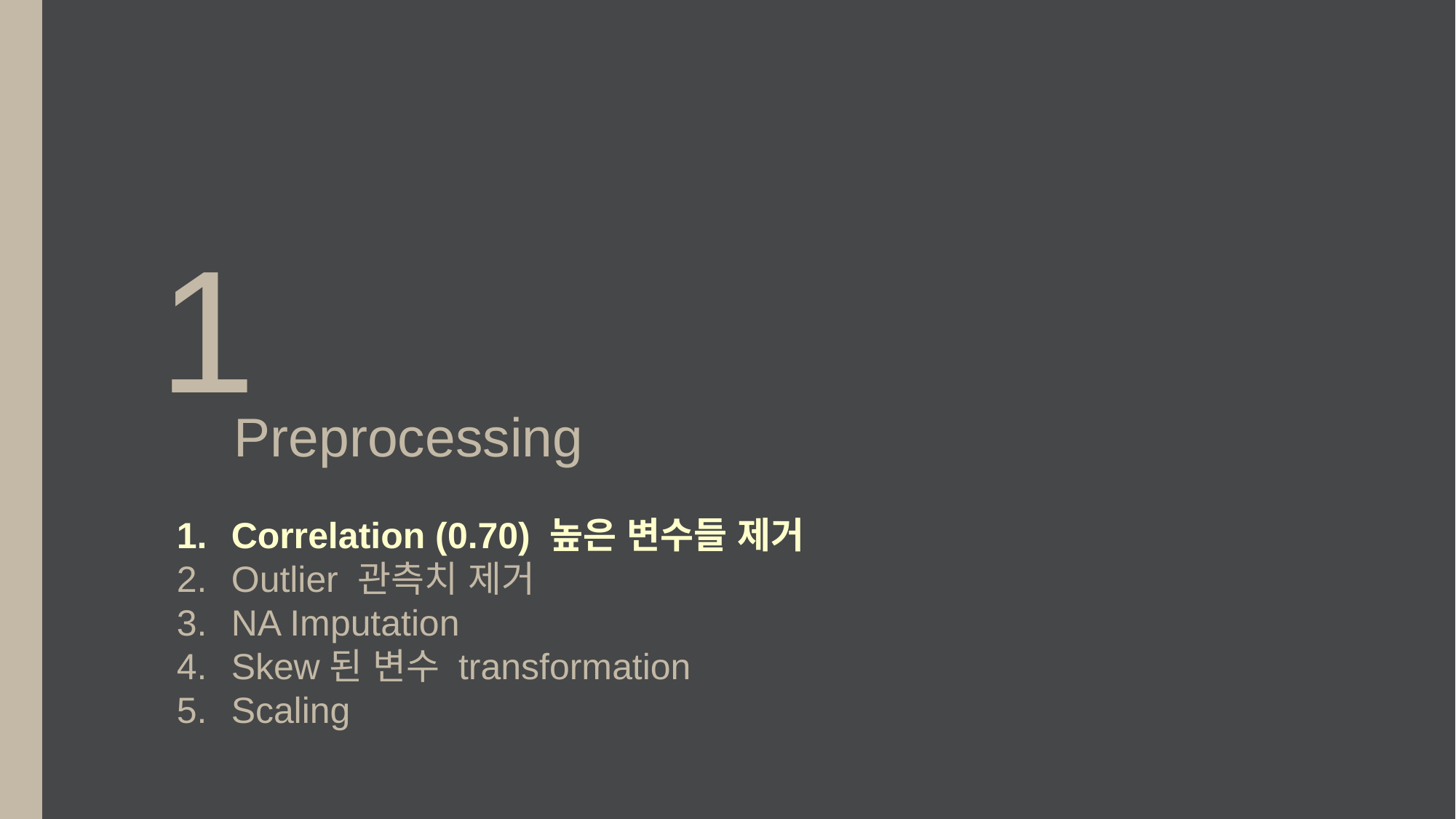

1
Preprocessing
Correlation (0.70) 높은 변수들 제거
Outlier 관측치 제거
NA Imputation
Skew된 변수 transformation
Scaling